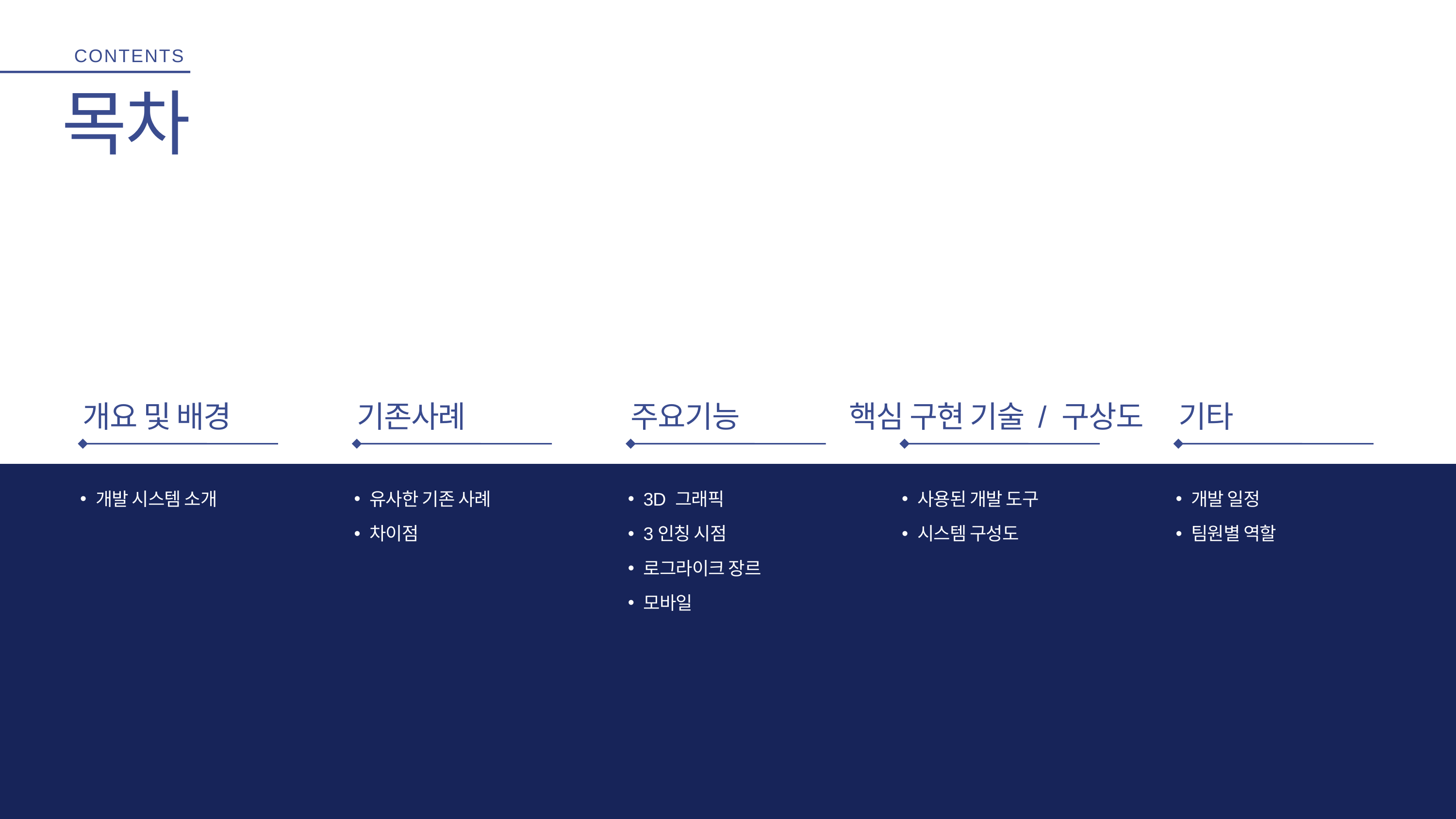

CONTENTS

목차
개요 및 배경
기존사례
주요기능
핵심 구현 기술 / 구상도
기타

개발 시스템 소개
유사한 기존 사례
차이점
3D 그래픽
3인칭 시점
로그라이크 장르
모바일
사용된 개발 도구
시스템 구성도
개발 일정
팀원별 역할